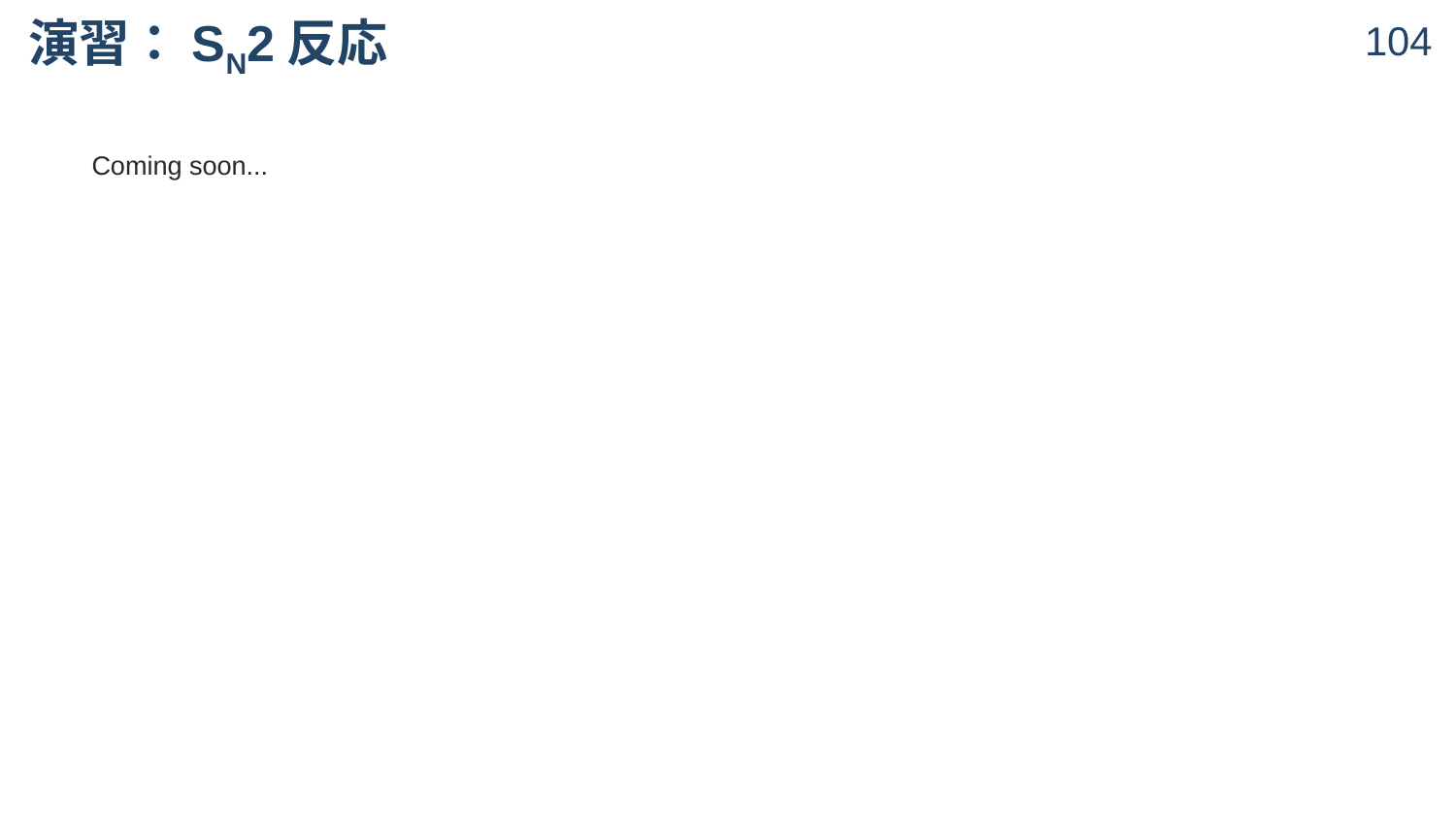

# 演習：SN2反応
104
Coming soon...

© 2024 Shuhei Ohno